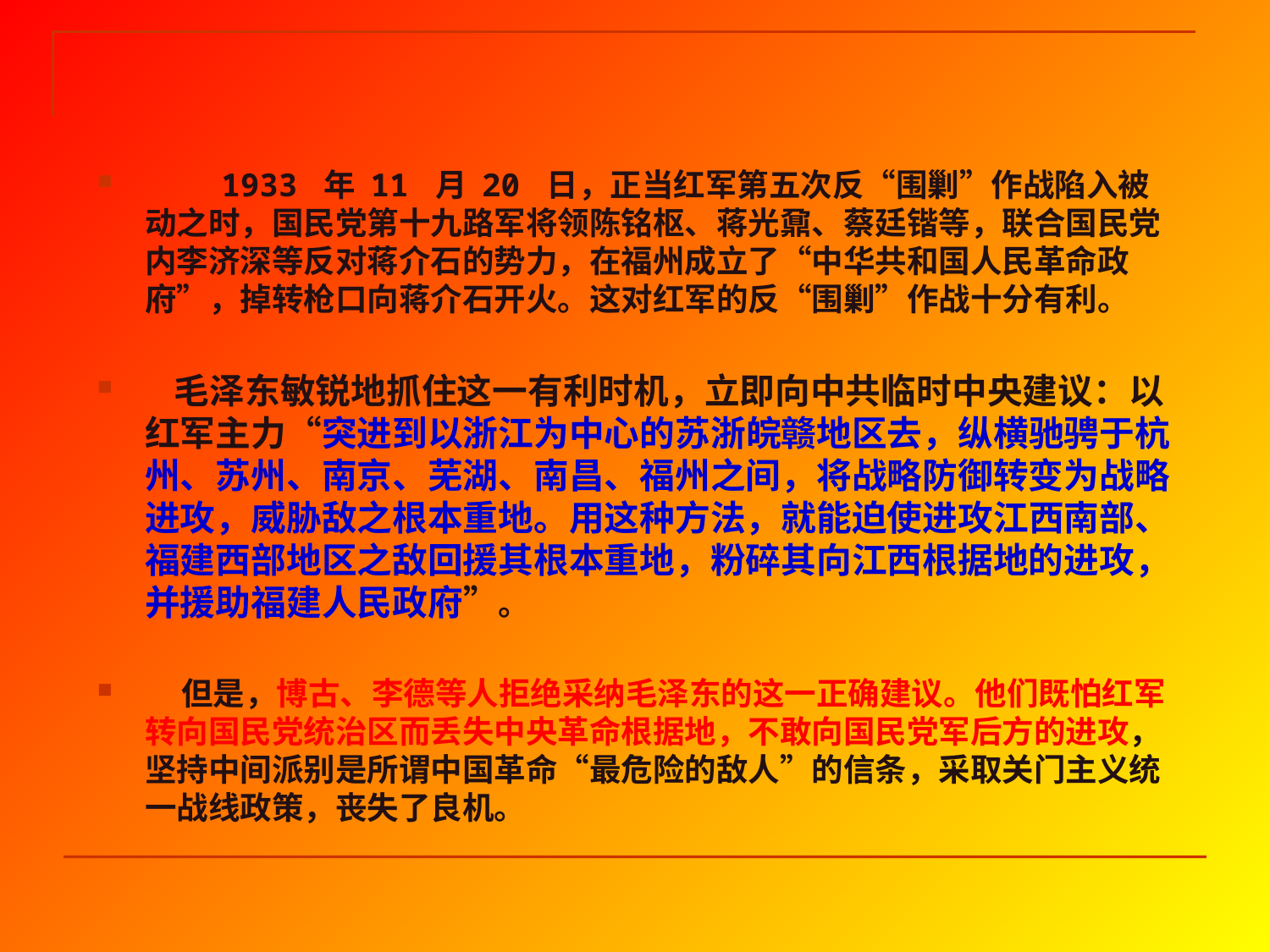

1933 年 11 月 20 日，正当红军第五次反“围剿”作战陷入被动之时，国民党第十九路军将领陈铭枢、蒋光鼐、蔡廷锴等，联合国民党内李济深等反对蒋介石的势力，在福州成立了“中华共和国人民革命政府”，掉转枪口向蒋介石开火。这对红军的反“围剿”作战十分有利。

   毛泽东敏锐地抓住这一有利时机，立即向中共临时中央建议：以红军主力“突进到以浙江为中心的苏浙皖赣地区去，纵横驰骋于杭州、苏州、南京、芜湖、南昌、福州之间，将战略防御转变为战略进攻，威胁敌之根本重地。用这种方法，就能迫使进攻江西南部、福建西部地区之敌回援其根本重地，粉碎其向江西根据地的进攻，并援助福建人民政府”。

    但是，博古、李德等人拒绝采纳毛泽东的这一正确建议。他们既怕红军转向国民党统治区而丢失中央革命根据地，不敢向国民党军后方的进攻，坚持中间派别是所谓中国革命“最危险的敌人”的信条，采取关门主义统一战线政策，丧失了良机。